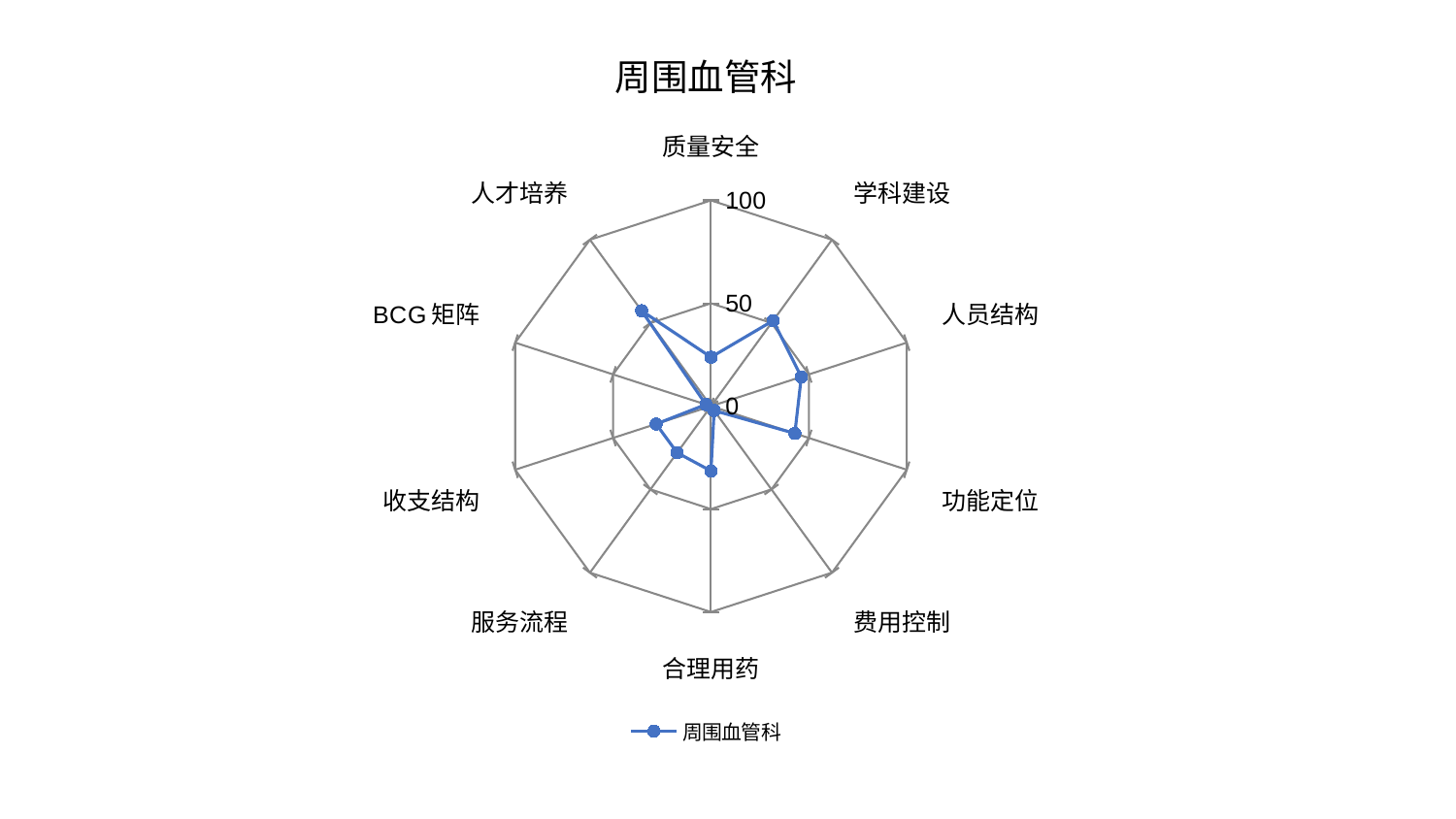

### Chart: 周围血管科

| Category | 周围血管科 |
|---|---|
| 质量安全 | 23.821946369745593 |
| 学科建设 | 51.39390674131967 |
| 人员结构 | 46.14241006147169 |
| 功能定位 | 42.82919399902209 |
| 费用控制 | 2.6224327089502877 |
| 合理用药 | 31.48560153727754 |
| 服务流程 | 27.95029731287493 |
| 收支结构 | 28.04202326181198 |
| BCG矩阵 | 2.578737891301057 |
| 人才培养 | 57.32982509631032 |
116